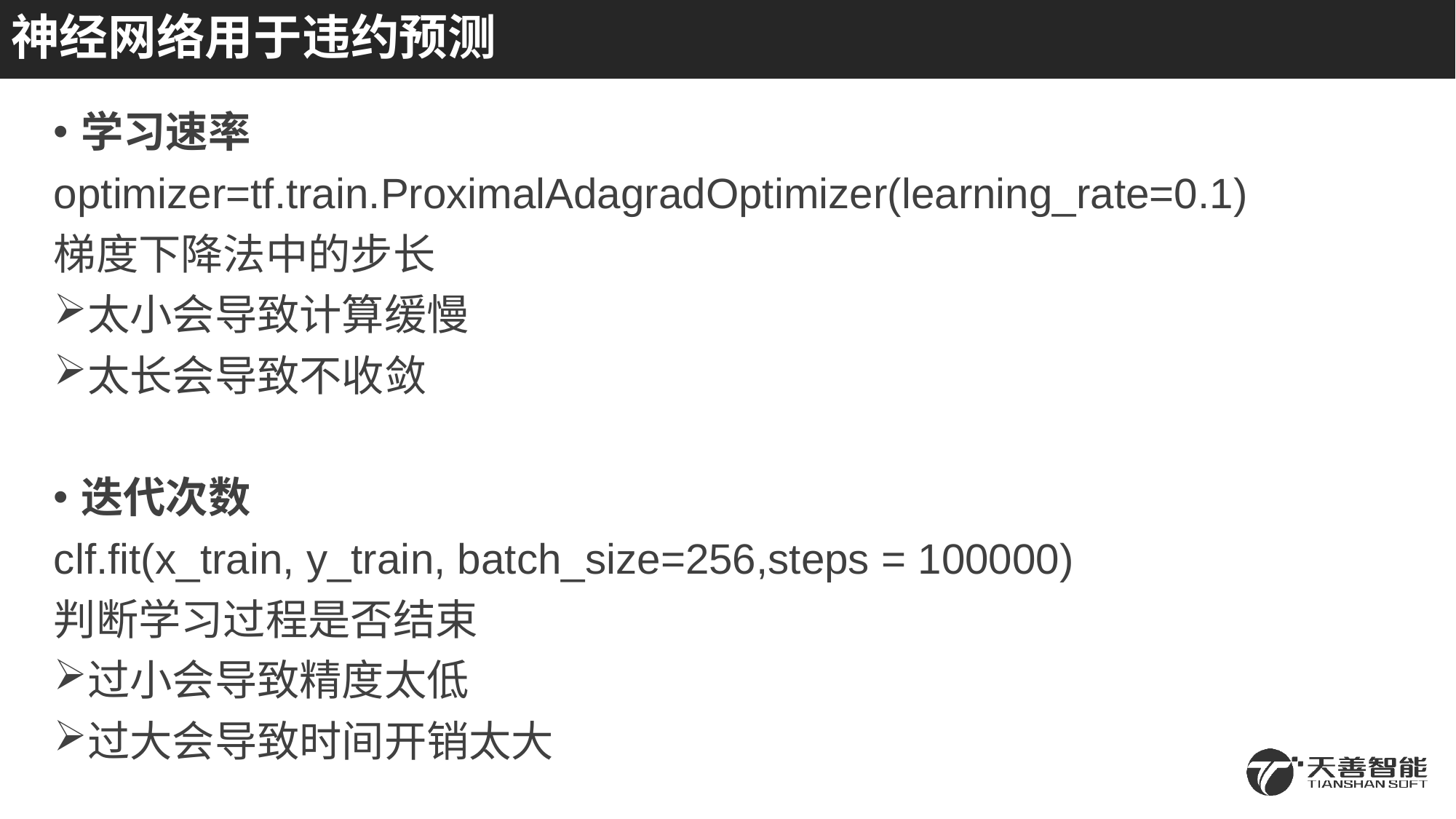

# 神经网络用于违约预测
学习速率
optimizer=tf.train.ProximalAdagradOptimizer(learning_rate=0.1)
梯度下降法中的步长
太小会导致计算缓慢
太长会导致不收敛

迭代次数
clf.fit(x_train, y_train, batch_size=256,steps = 100000)
判断学习过程是否结束
过小会导致精度太低
过大会导致时间开销太大